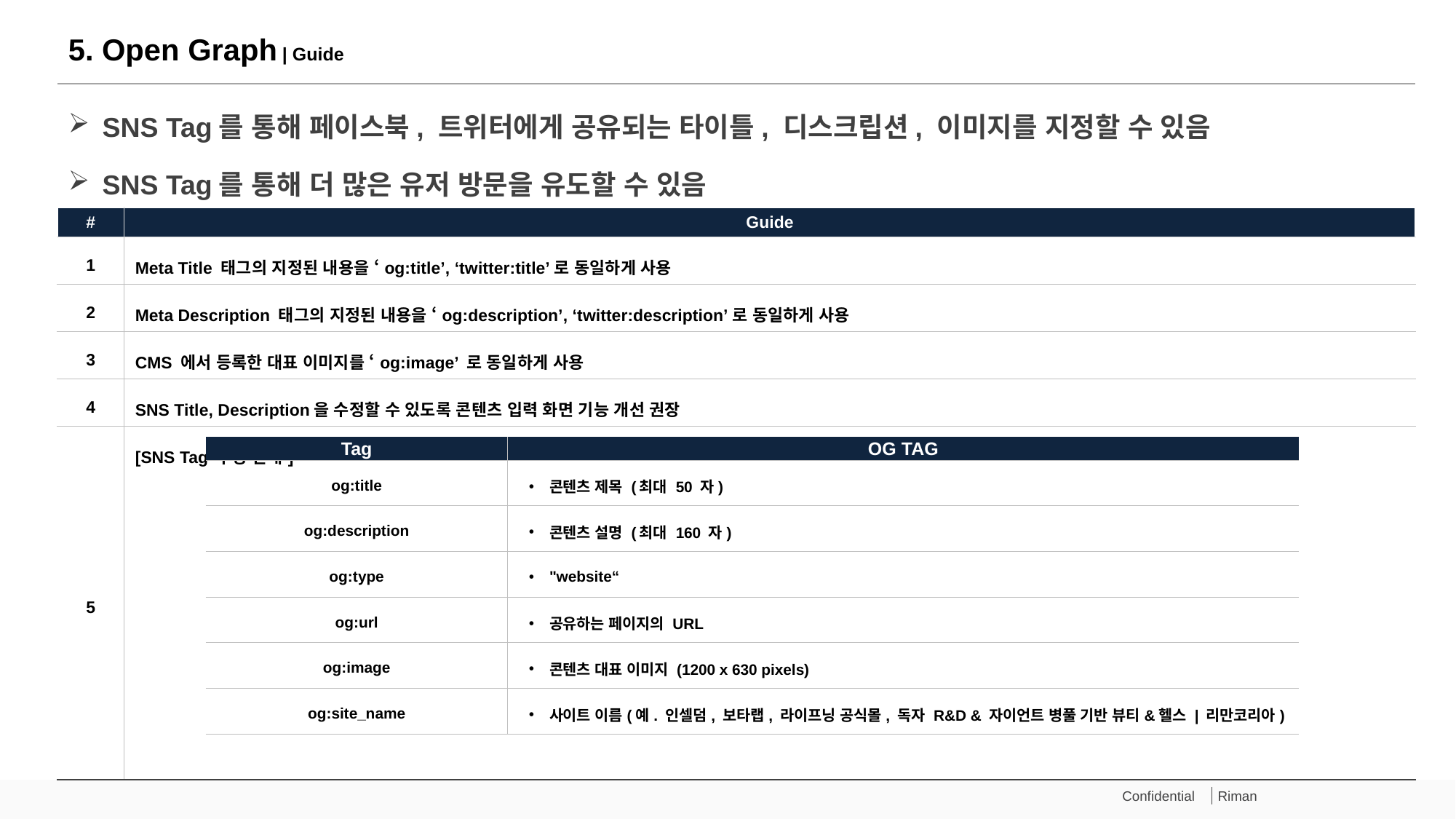

# 5. Open Graph | Guide
SNS Tag를 통해 페이스북, 트위터에게 공유되는 타이틀, 디스크립션, 이미지를 지정할 수 있음
SNS Tag를 통해 더 많은 유저 방문을 유도할 수 있음
| # | Guide |
| --- | --- |
| 1 | Meta Title 태그의 지정된 내용을 ‘og:title’, ‘twitter:title’로 동일하게 사용 |
| 2 | Meta Description 태그의 지정된 내용을 ‘og:description’, ‘twitter:description’로 동일하게 사용 |
| 3 | CMS 에서 등록한 대표 이미지를 ‘og:image’ 로 동일하게 사용 |
| 4 | SNS Title, Description을 수정할 수 있도록 콘텐츠 입력 화면 기능 개선 권장 |
| 5 | [SNS Tag 구성 안내] |
| Tag | OG TAG |
| --- | --- |
| og:title | 콘텐츠 제목 (최대 50 자) |
| og:description | 콘텐츠 설명 (최대 160 자) |
| og:type | "website“ |
| og:url | 공유하는 페이지의 URL |
| og:image | 콘텐츠 대표 이미지 (1200 x 630 pixels) |
| og:site\_name | 사이트 이름(예. 인셀덤, 보타랩, 라이프닝 공식몰, 독자 R&D & 자이언트 병풀 기반 뷰티&헬스 | 리만코리아) |